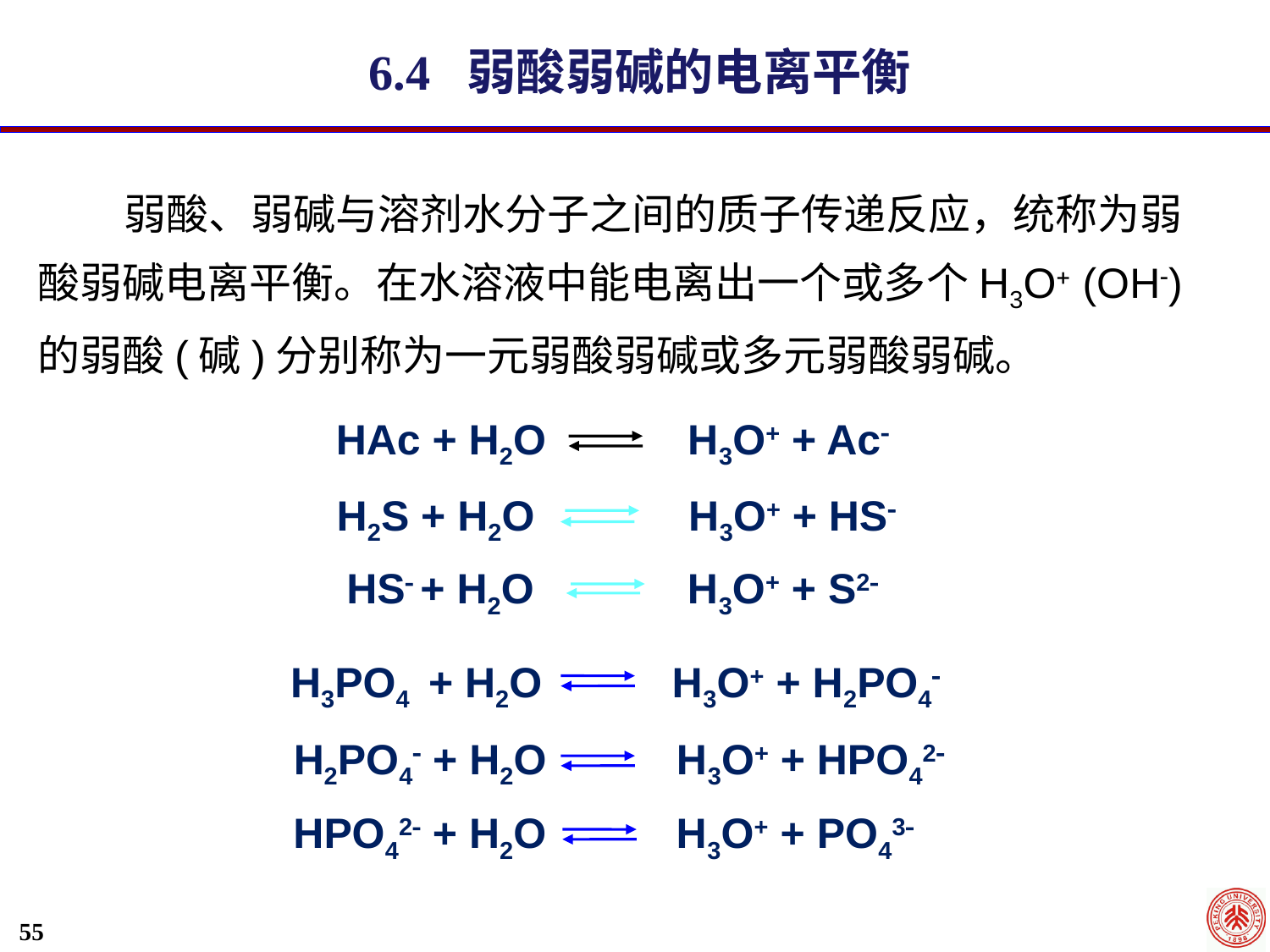

6.4  弱酸弱碱的电离平衡

        弱酸、弱碱与溶剂水分子之间的质子传递反应，统称为弱酸弱碱电离平衡。在水溶液中能电离出一个或多个H3O+ (OH−)的弱酸(碱)分别称为一元弱酸弱碱或多元弱酸弱碱。
HAc + H2O            H3O+ + Ac−

H2S + H2O             H3O+ + HS−

HS− + H2O             H3O+ + S2−

H3PO4  + H2O           H3O+ + H2PO4−

H2PO4− + H2O           H3O+ + HPO42−

HPO42− + H2O           H3O+ + PO43−

55